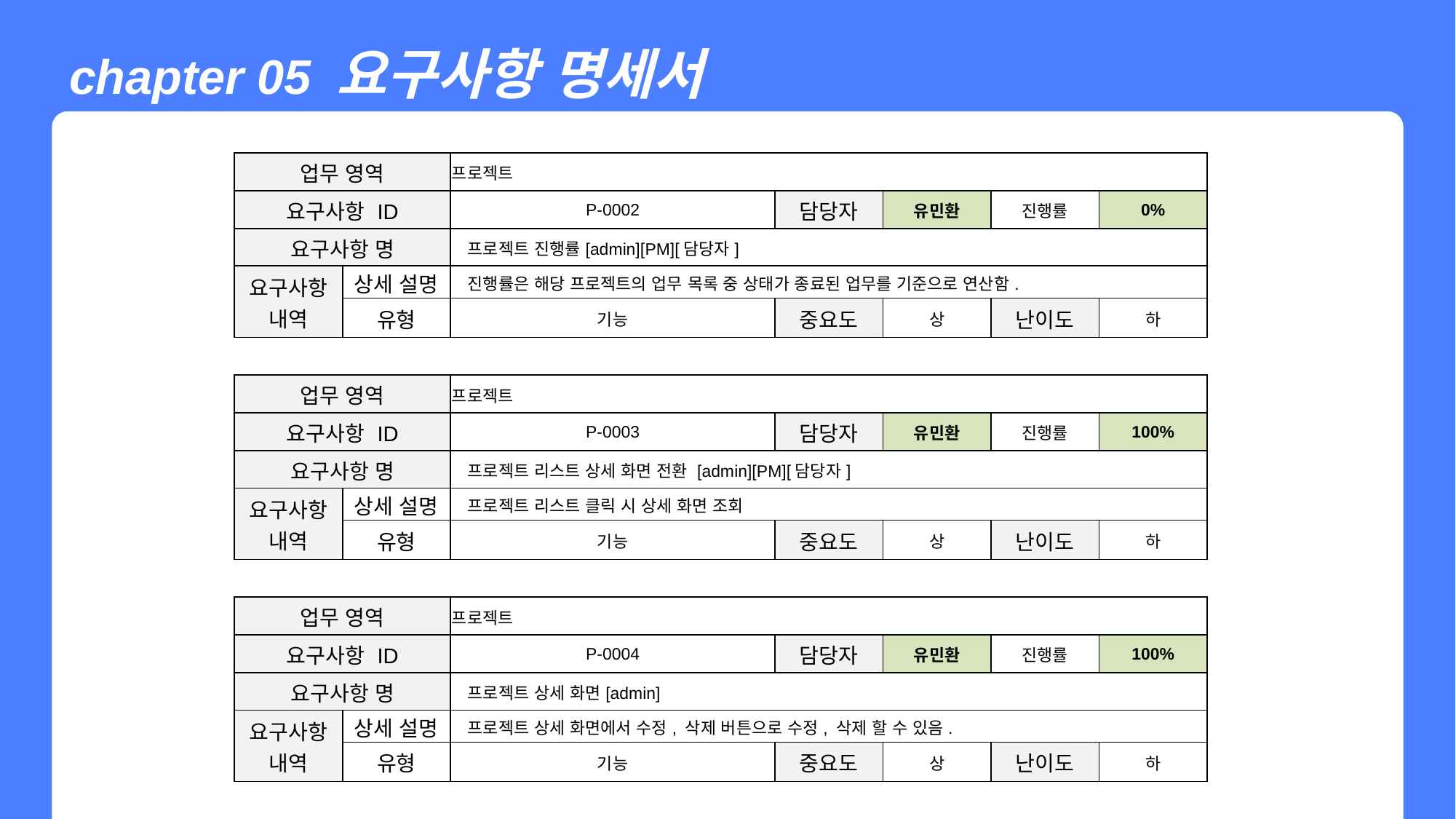

chapter 05 요구사항 명세서
| 업무 영역 |  | 프로젝트 |  |  |  |  |  |  |
| --- | --- | --- | --- | --- | --- | --- | --- | --- |
| 요구사항 ID |  | P-0002 |  |  | 담당자 | 유민환 | 진행률 | 0% |
| 요구사항 명 |  | 프로젝트 진행률[admin][PM][담당자] |  |  |  |  |  |  |
| 요구사항 내역 | 상세 설명 | 진행률은 해당 프로젝트의 업무 목록 중 상태가 종료된 업무를 기준으로 연산함. |  |  |  |  |  |  |
|  | 유형 | 기능 |  |  | 중요도 | 상 | 난이도 | 하 |
|  |  |  |  |  |  |  |  |  |
| 업무 영역 |  | 프로젝트 |  |  |  |  |  |  |
| 요구사항 ID |  | P-0003 |  |  | 담당자 | 유민환 | 진행률 | 100% |
| 요구사항 명 |  | 프로젝트 리스트 상세 화면 전환 [admin][PM][담당자] |  |  |  |  |  |  |
| 요구사항 내역 | 상세 설명 | 프로젝트 리스트 클릭 시 상세 화면 조회 |  |  |  |  |  |  |
|  | 유형 | 기능 |  |  | 중요도 | 상 | 난이도 | 하 |
|  |  |  |  |  |  |  |  |  |
| 업무 영역 |  | 프로젝트 |  |  |  |  |  |  |
| 요구사항 ID |  | P-0004 |  |  | 담당자 | 유민환 | 진행률 | 100% |
| 요구사항 명 |  | 프로젝트 상세 화면[admin] |  |  |  |  |  |  |
| 요구사항 내역 | 상세 설명 | 프로젝트 상세 화면에서 수정, 삭제 버튼으로 수정, 삭제 할 수 있음. |  |  |  |  |  |  |
|  | 유형 | 기능 |  |  | 중요도 | 상 | 난이도 | 하 |